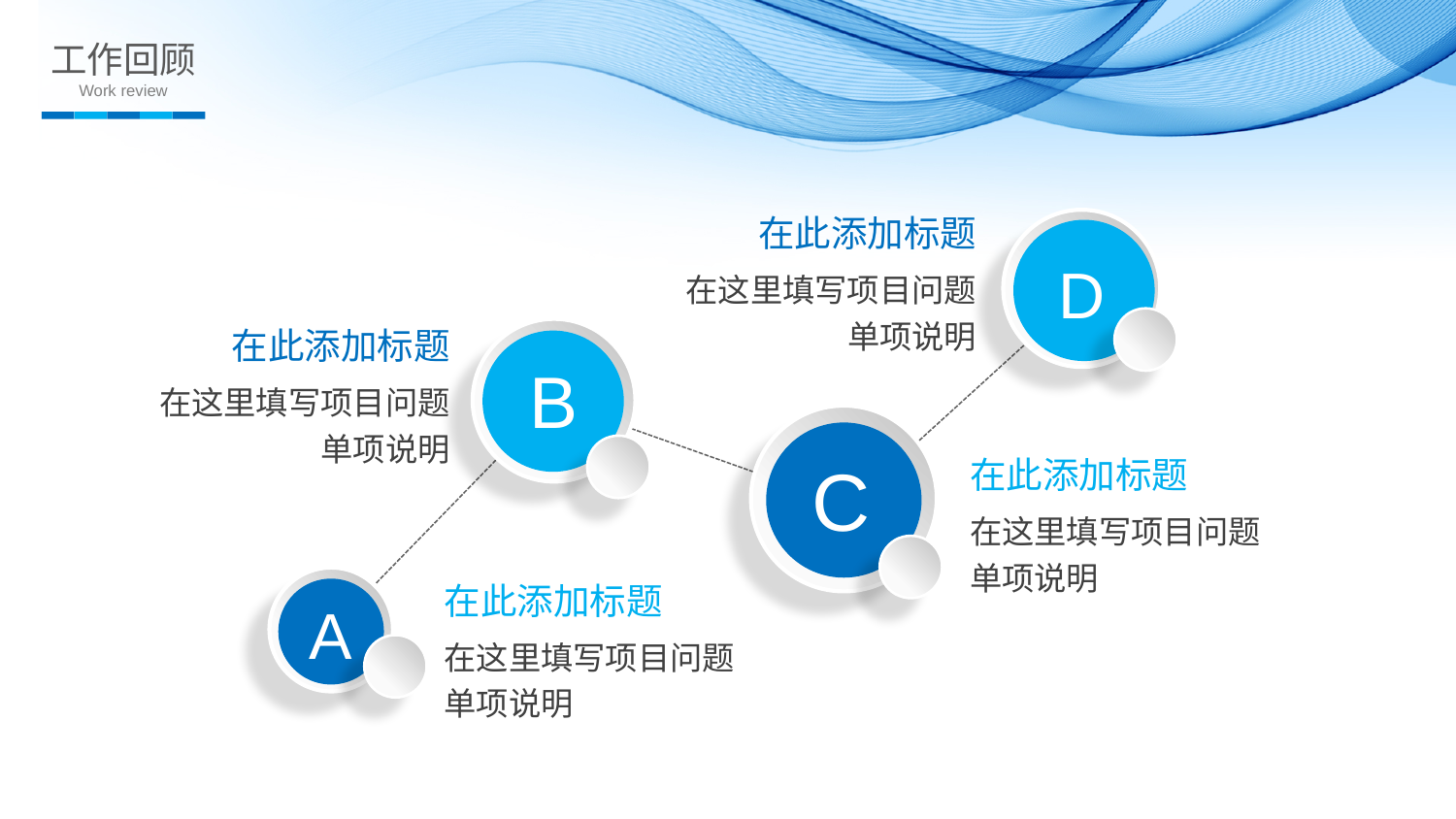

工作回顾
Work review

在此添加标题

D
在这里填写项目问题单项说明

在此添加标题

B
在这里填写项目问题单项说明

C
在此添加标题
在这里填写项目问题单项说明

在此添加标题

A
在这里填写项目问题单项说明